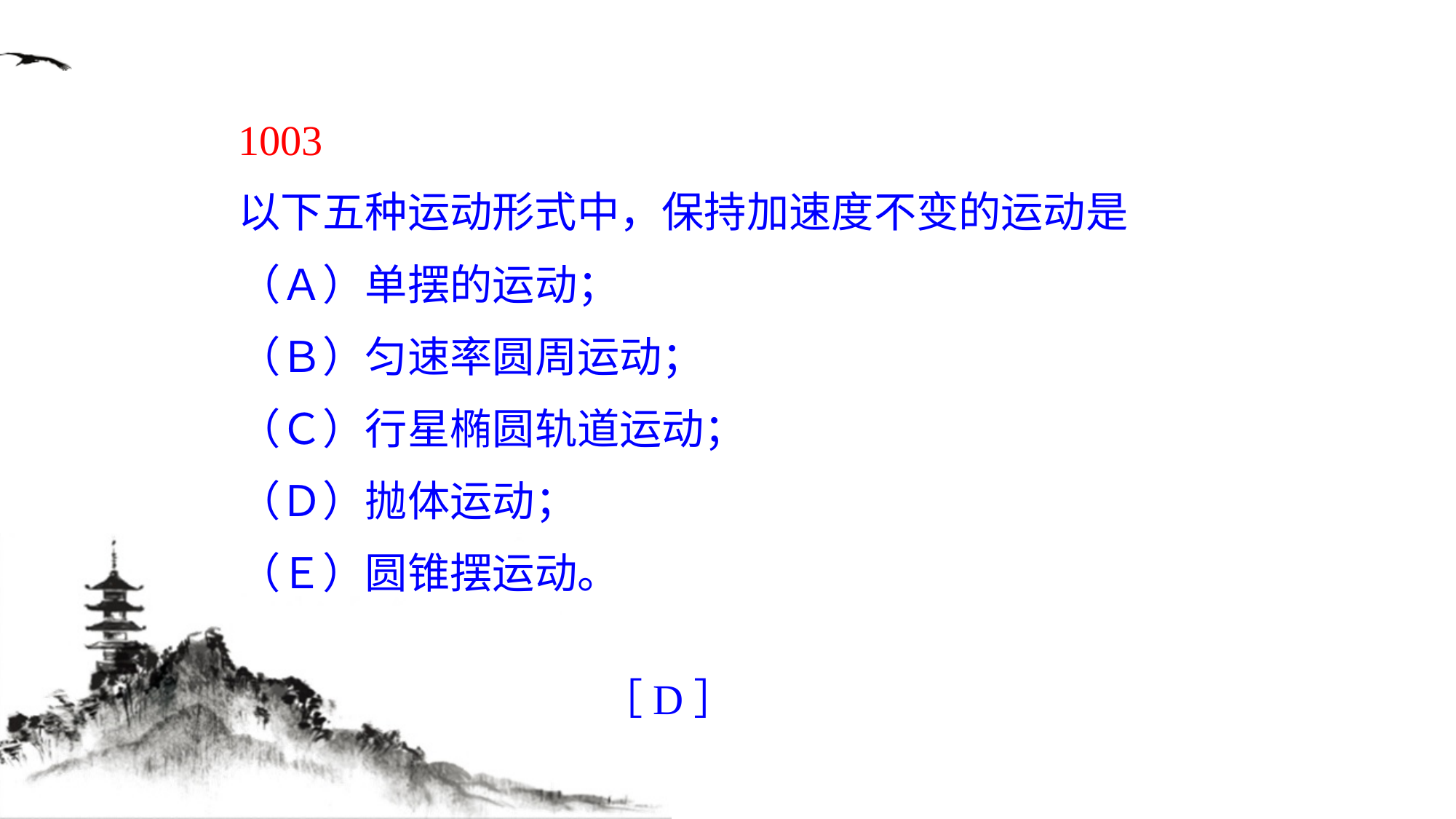

1003
以下五种运动形式中，保持加速度不变的运动是
（Ａ）单摆的运动；
（Ｂ）匀速率圆周运动；
（Ｃ）行星椭圆轨道运动；
（Ｄ）抛体运动；
（Ｅ）圆锥摆运动。
［D］